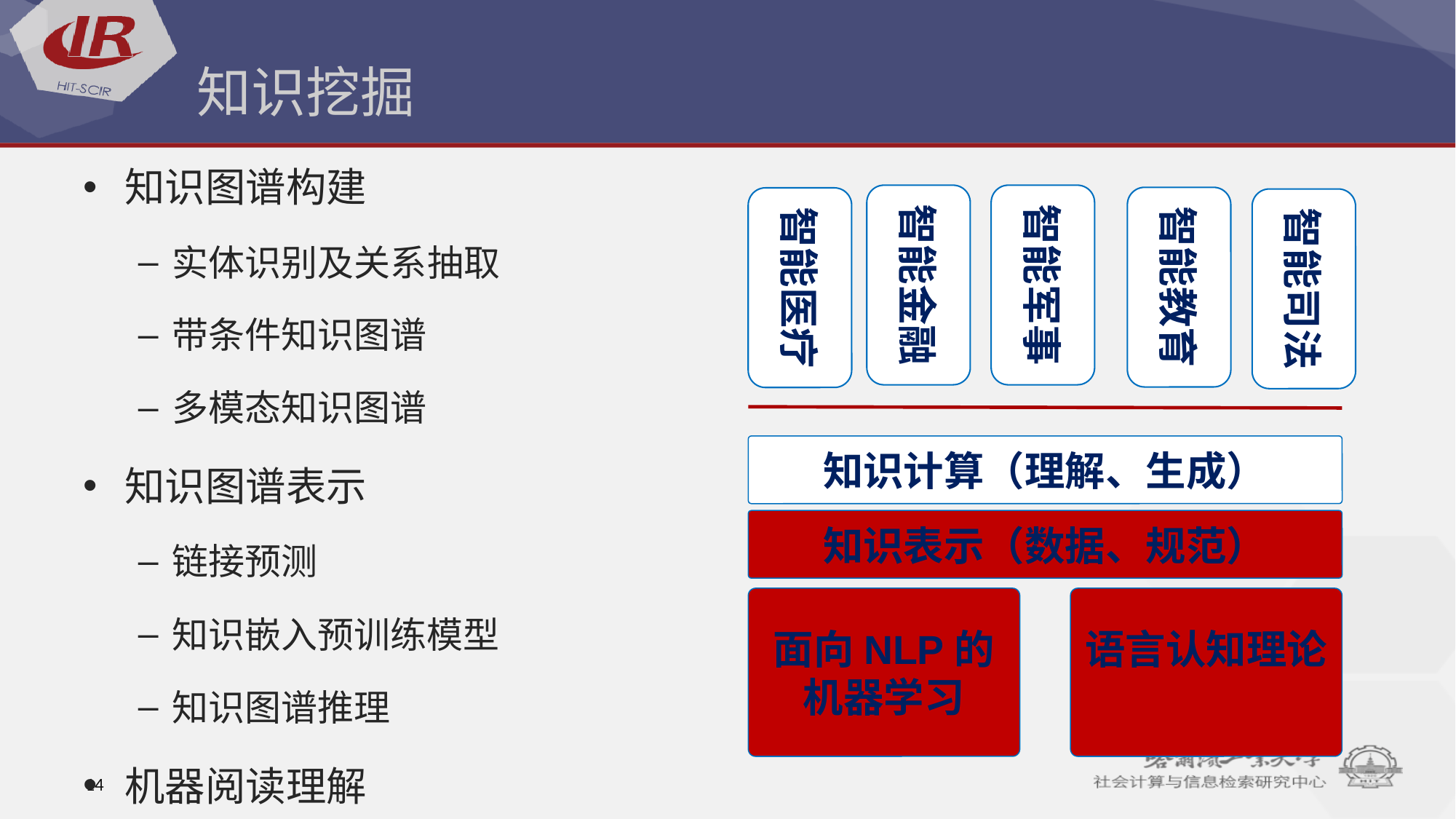

# 知识挖掘
知识图谱构建
实体识别及关系抽取
带条件知识图谱
多模态知识图谱
知识图谱表示
链接预测
知识嵌入预训练模型
知识图谱推理
机器阅读理解

智能金融
智能军事
智能教育
智能医疗
智能司法
知识计算（理解、生成）
语言认知理论

面向NLP的
机器学习
知识表示（数据、规范）
14